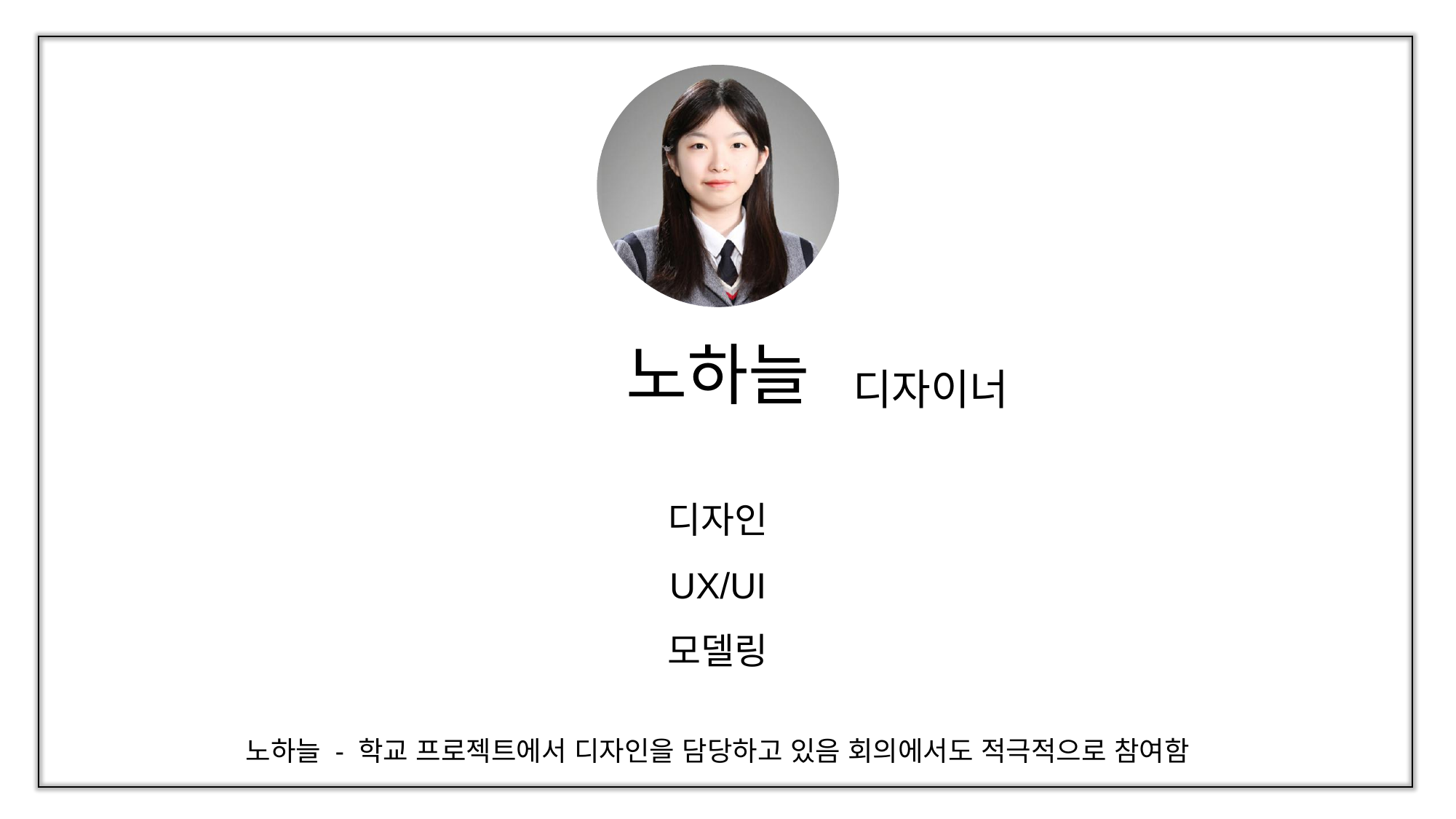

노하늘
디자이너
디자인
UX/UI
모델링
노하늘 - 학교 프로젝트에서 디자인을 담당하고 있음 회의에서도 적극적으로 참여함